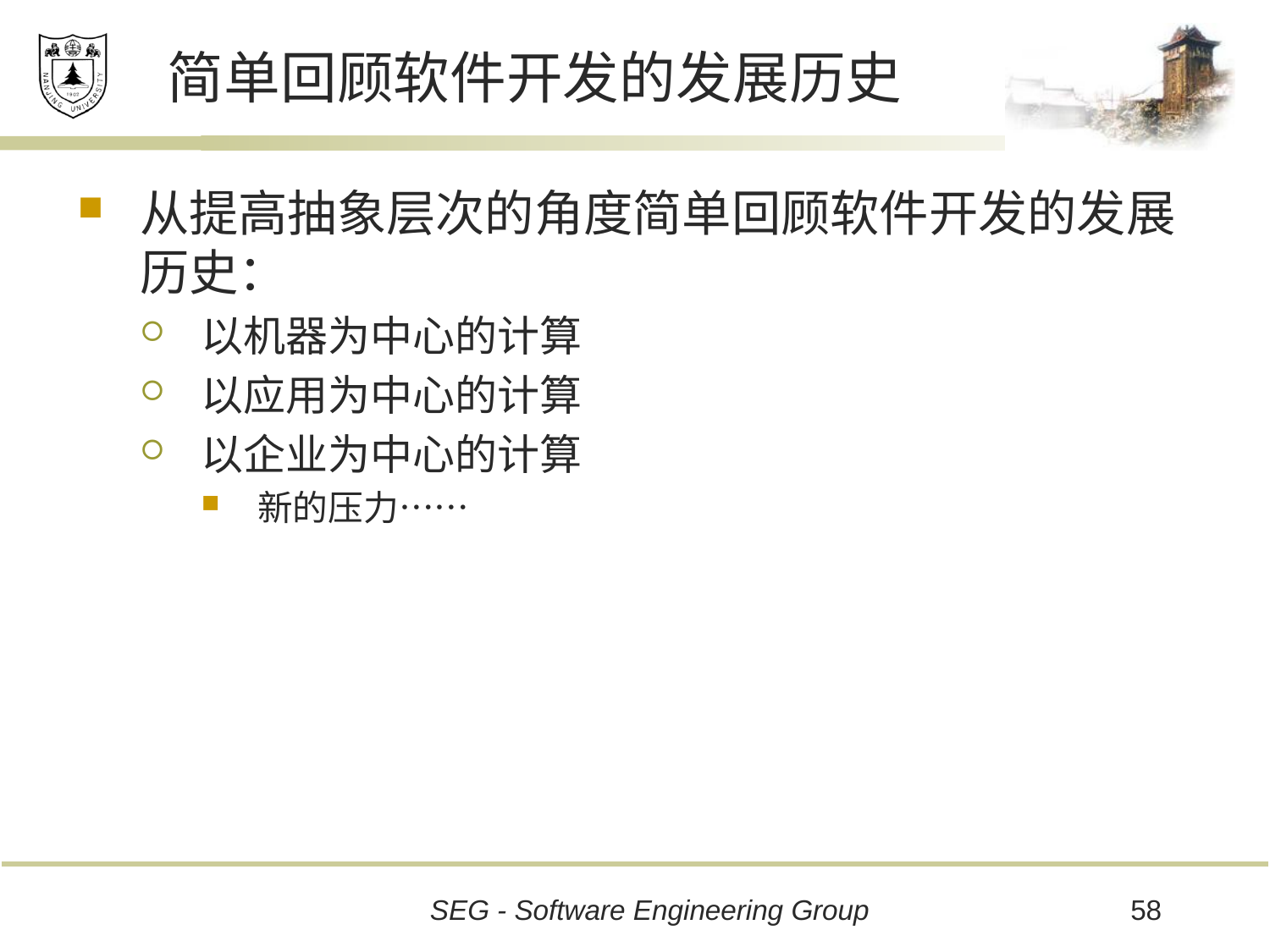

# 简单回顾软件开发的发展历史
从提高抽象层次的角度简单回顾软件开发的发展历史：
以机器为中心的计算
以应用为中心的计算
以企业为中心的计算
新的压力……
58
SEG - Software Engineering Group